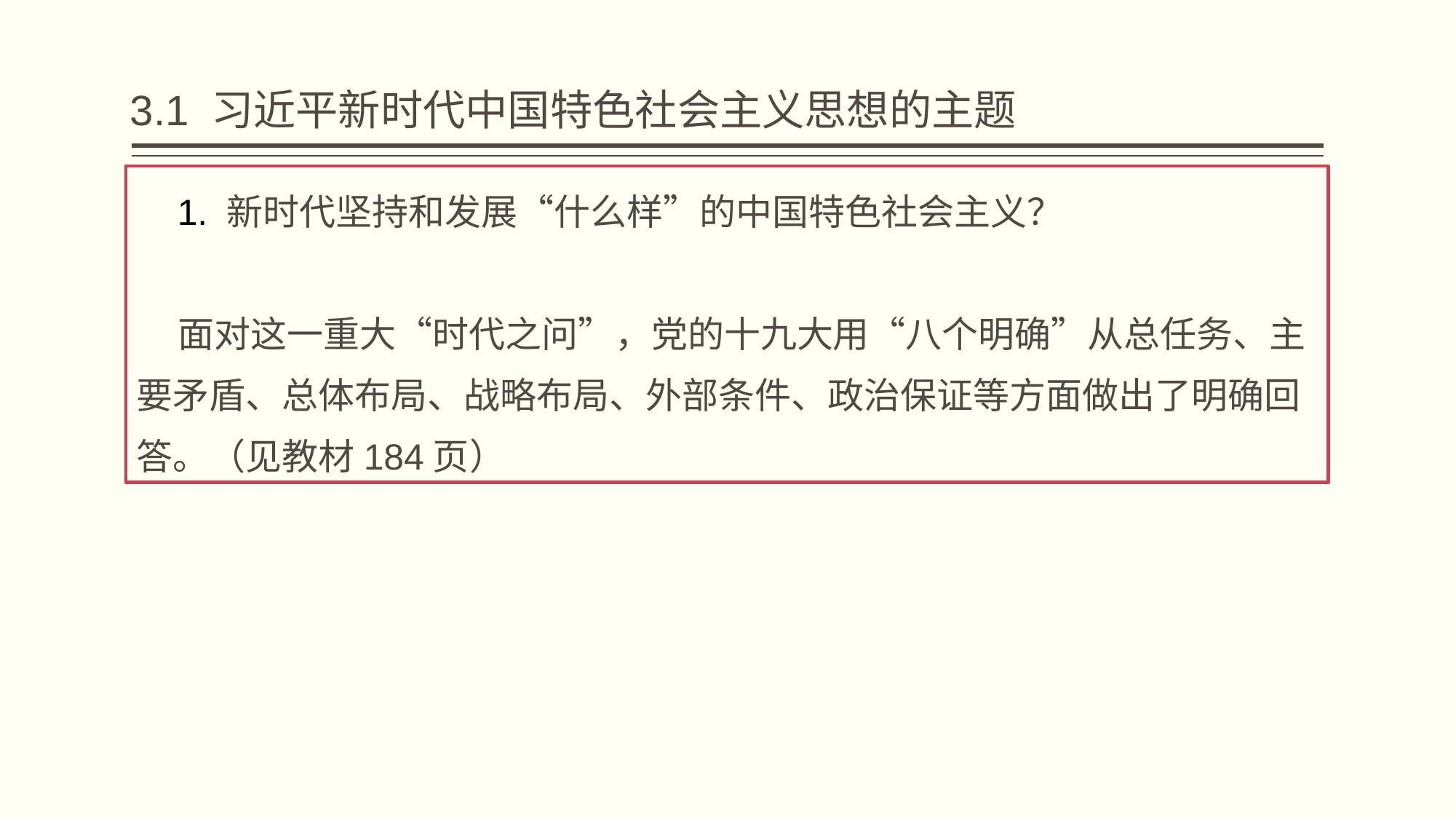

# 3.1 习近平新时代中国特色社会主义思想的主题
    1. 新时代坚持和发展“什么样”的中国特色社会主义？

    面对这一重大“时代之问”，党的十九大用“八个明确”从总任务、主要矛盾、总体布局、战略布局、外部条件、政治保证等方面做出了明确回答。（见教材184页）